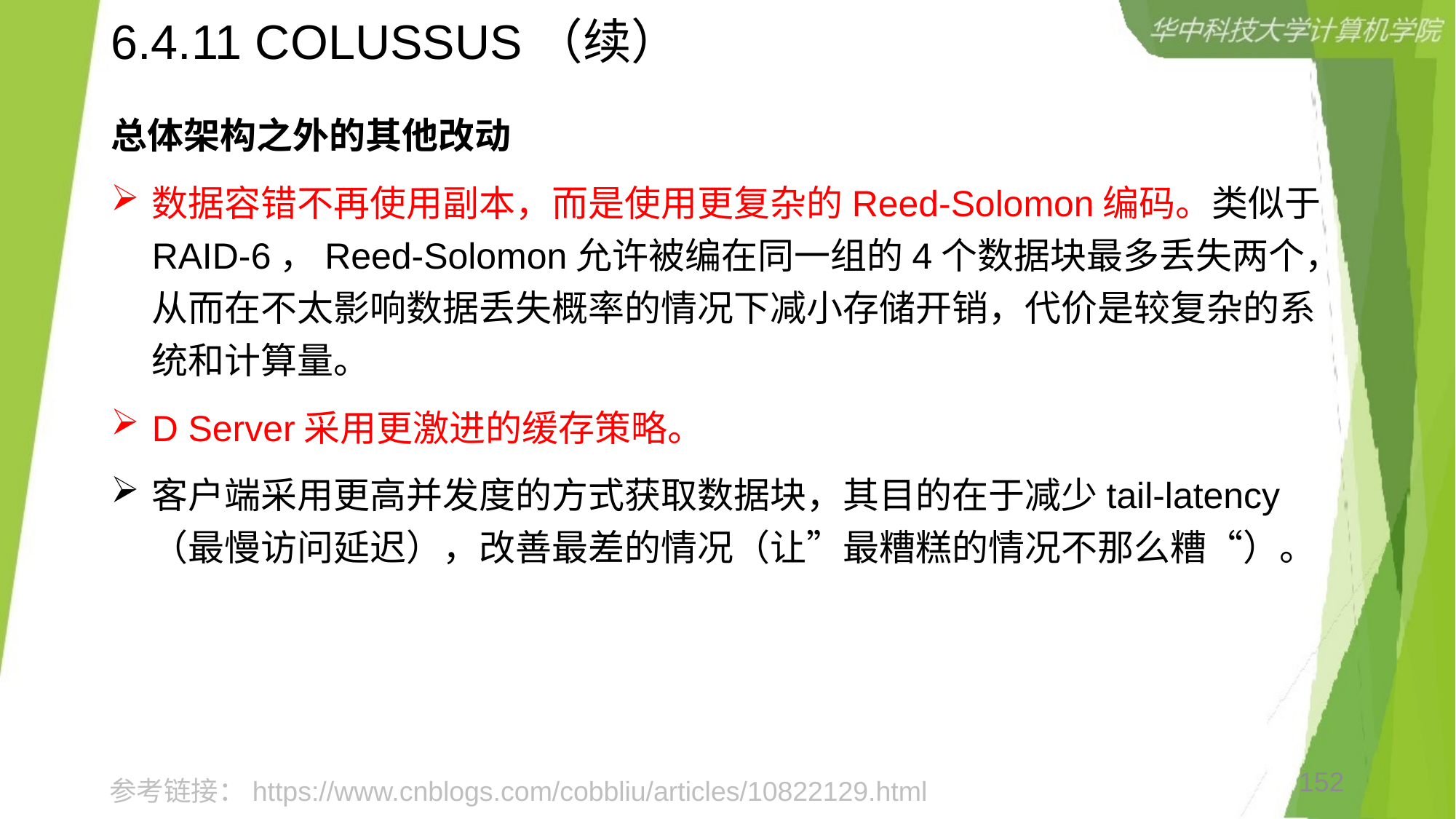

# 6.4.11 COLUSSUS（续）
总体架构之外的其他改动
数据容错不再使用副本，而是使用更复杂的Reed-Solomon编码。类似于RAID-6，Reed-Solomon允许被编在同一组的4个数据块最多丢失两个，从而在不太影响数据丢失概率的情况下减小存储开销，代价是较复杂的系统和计算量。
D Server采用更激进的缓存策略。
客户端采用更高并发度的方式获取数据块，其目的在于减少tail-latency（最慢访问延迟），改善最差的情况（让”最糟糕的情况不那么糟“）。
152
参考链接：https://www.cnblogs.com/cobbliu/articles/10822129.html